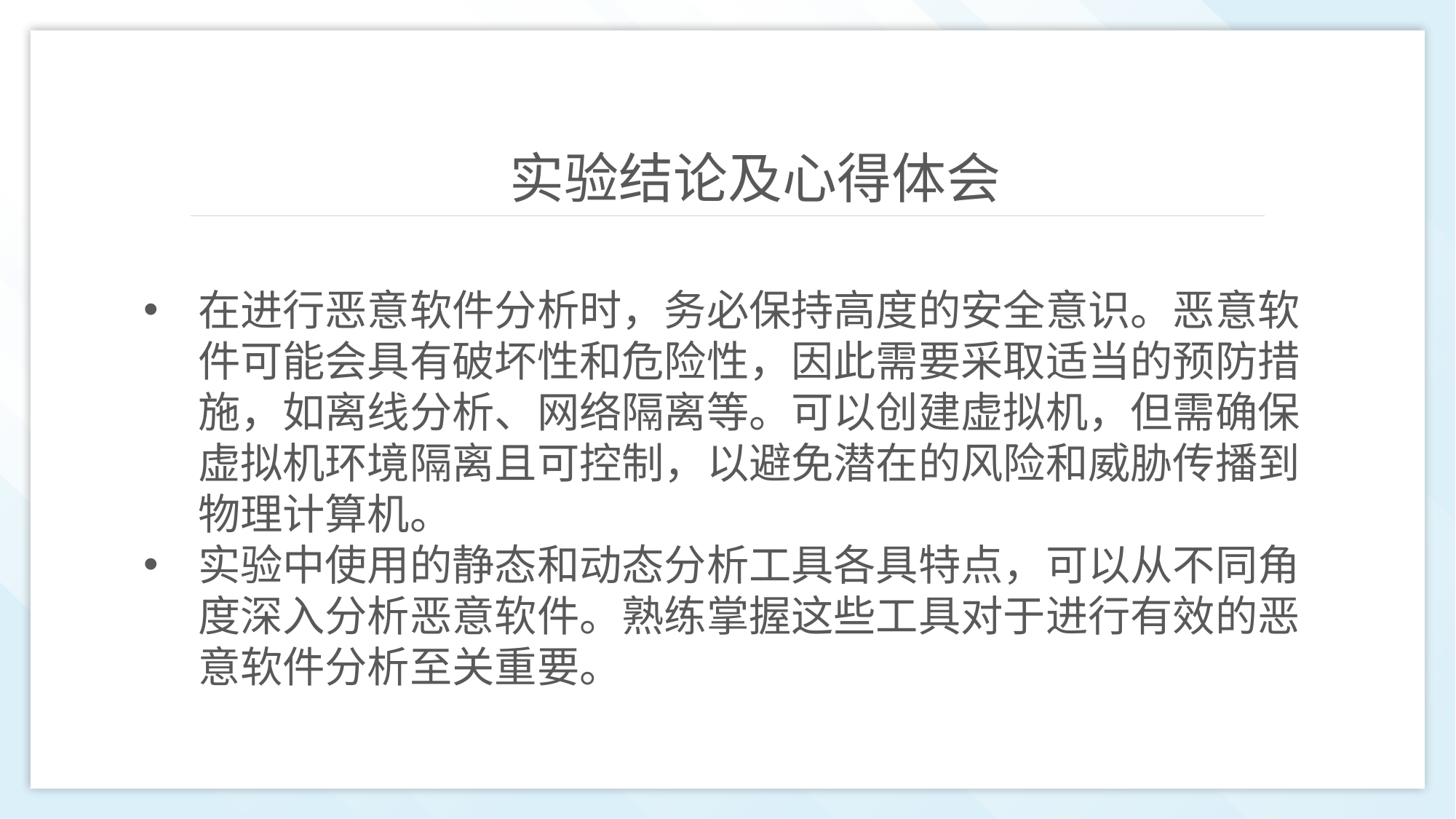

实验结论及心得体会
在进行恶意软件分析时，务必保持高度的安全意识。恶意软件可能会具有破坏性和危险性，因此需要采取适当的预防措施，如离线分析、网络隔离等。可以创建虚拟机，但需确保虚拟机环境隔离且可控制，以避免潜在的风险和威胁传播到物理计算机。
实验中使用的静态和动态分析工具各具特点，可以从不同角度深入分析恶意软件。熟练掌握这些工具对于进行有效的恶意软件分析至关重要。